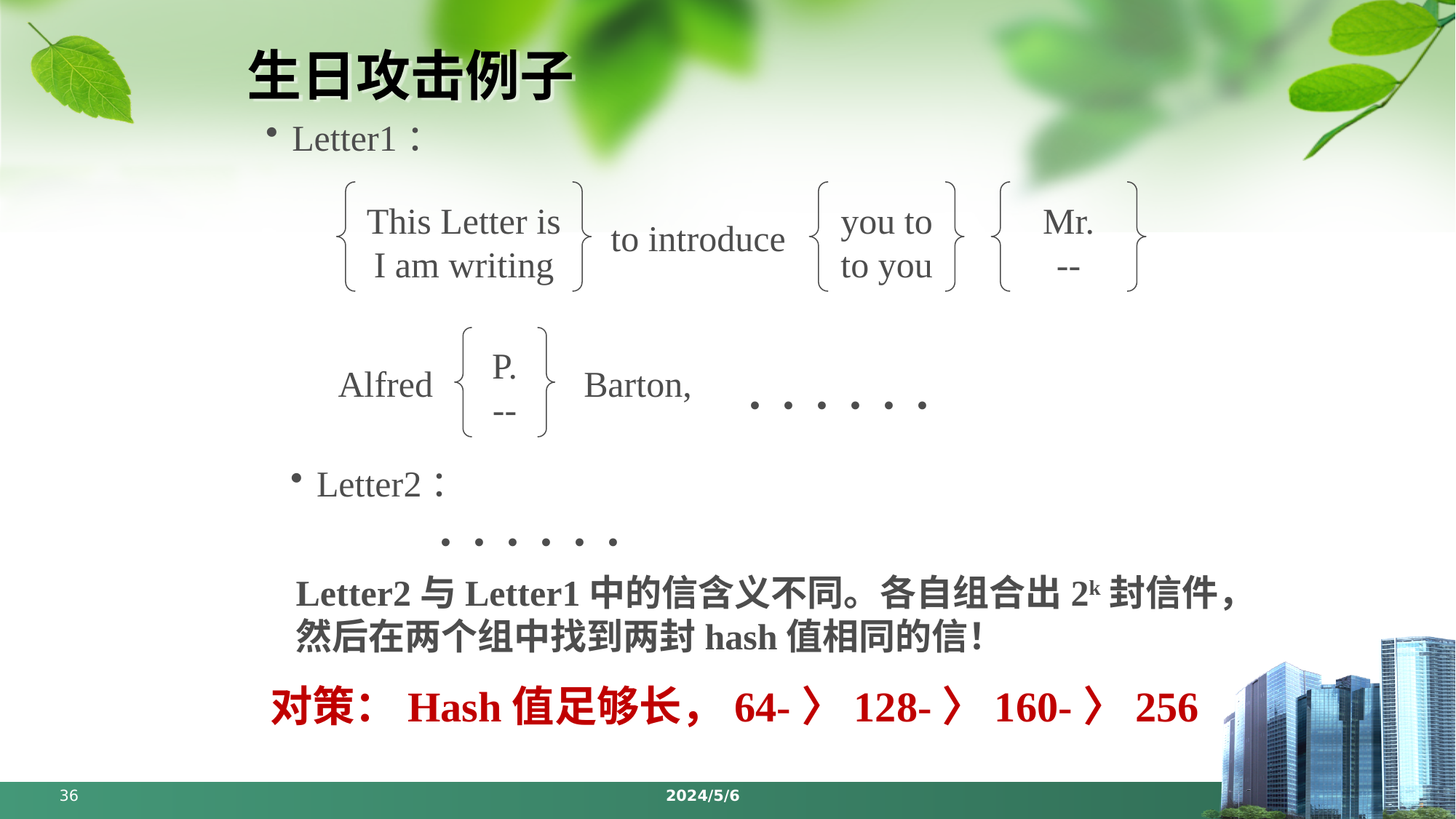

# 生日攻击例子
Letter1：
This Letter is
I am writing
you to
to you
Mr.
--
to introduce
P.
--
. . . . . .
Alfred
Barton,
Letter2：
. . . . . .
Letter2与Letter1中的信含义不同。各自组合出2k封信件，
然后在两个组中找到两封hash值相同的信！
对策：Hash值足够长，64-〉128-〉160-〉256
36
2024/5/6